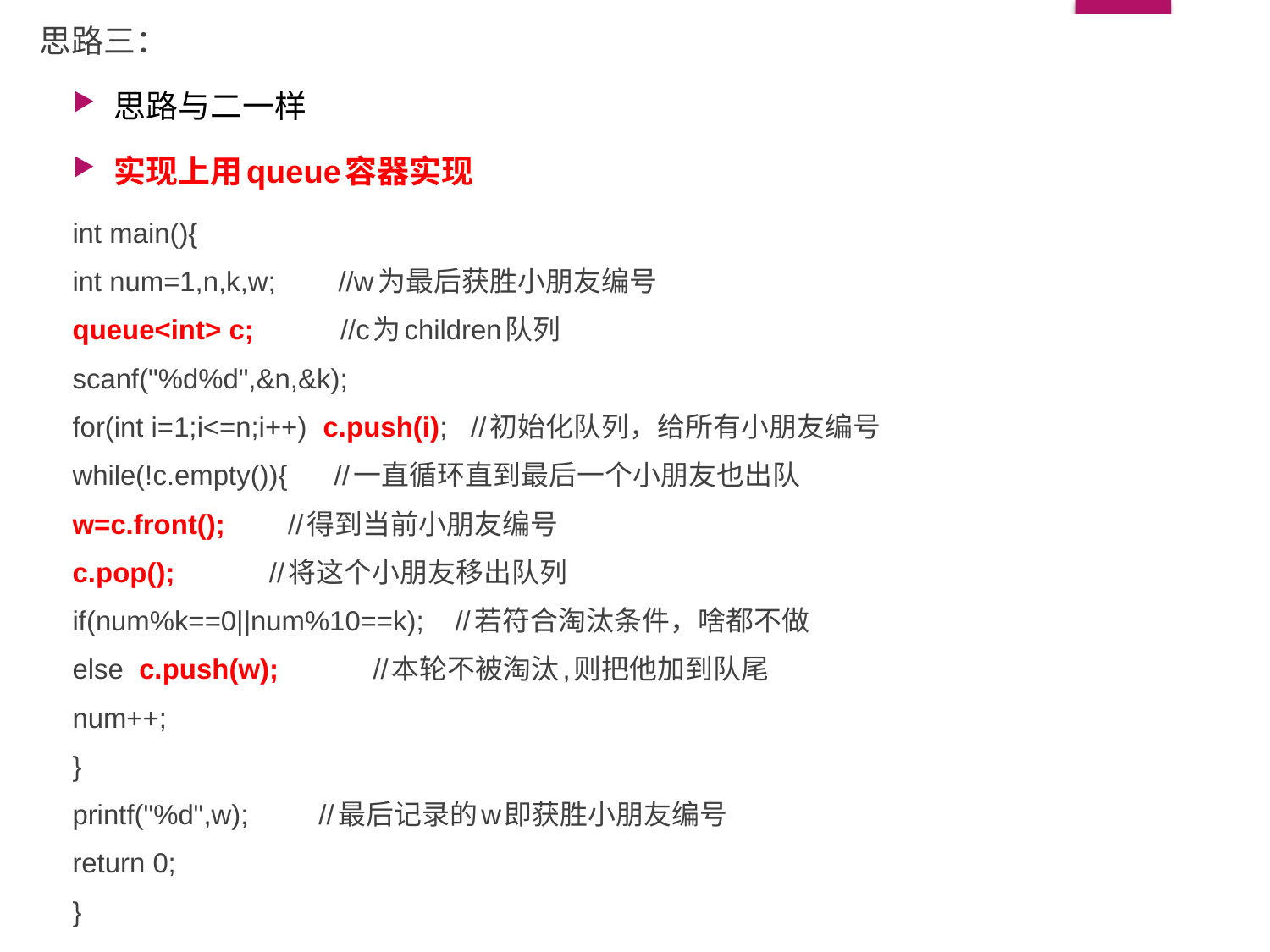

思路三：
思路与二一样
实现上用queue容器实现
int main(){
	int num=1,n,k,w;        //w为最后获胜小朋友编号
	queue<int> c;           //c为children队列
	scanf("%d%d",&n,&k);
	for(int i=1;i<=n;i++)  c.push(i);   //初始化队列，给所有小朋友编号
	while(!c.empty()){      //一直循环直到最后一个小朋友也出队
		w=c.front();        //得到当前小朋友编号
		c.pop();            //将这个小朋友移出队列
		if(num%k==0||num%10==k);    //若符合淘汰条件，啥都不做
		else  c.push(w);            //本轮不被淘汰,则把他加到队尾
		num++;
	}
	printf("%d",w);         //最后记录的w即获胜小朋友编号
	return 0;
}
#